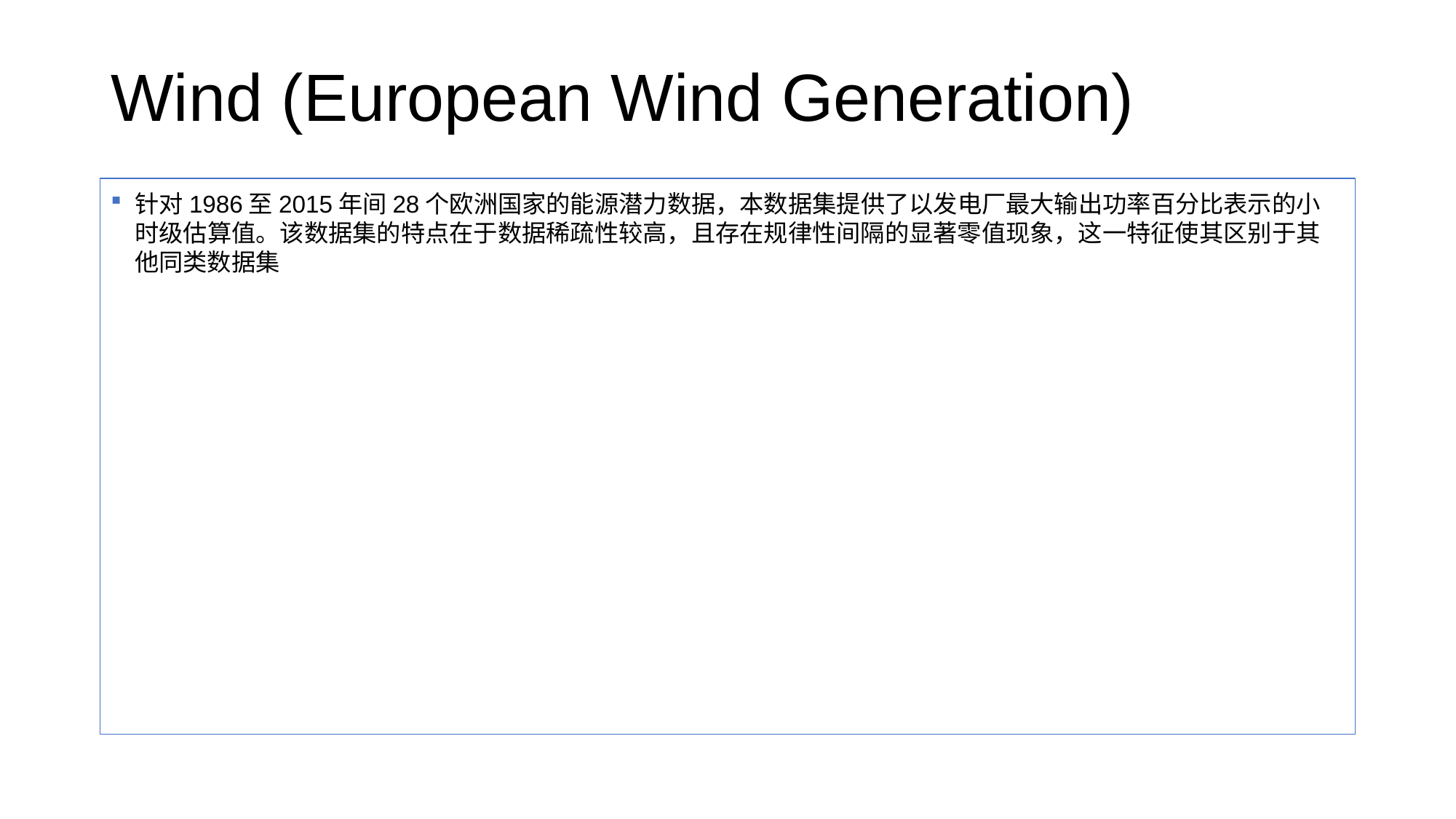

# Wind (European Wind Generation)
针对1986至2015年间28个欧洲国家的能源潜力数据，本数据集提供了以发电厂最大输出功率百分比表示的小时级估算值。该数据集的特点在于数据稀疏性较高，且存在规律性间隔的显著零值现象，这一特征使其区别于其他同类数据集